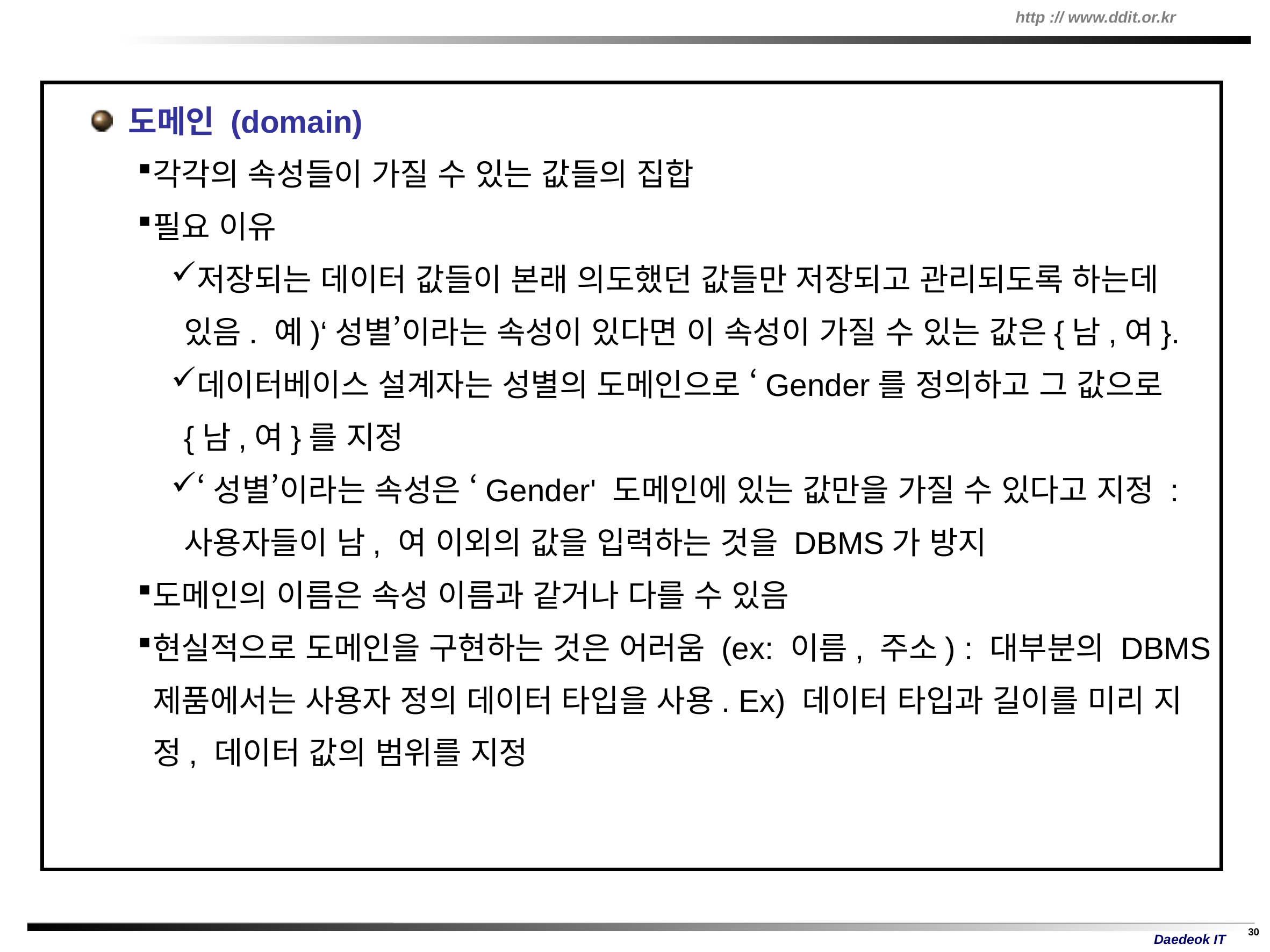

도메인 (domain)
각각의 속성들이 가질 수 있는 값들의 집합
필요 이유
저장되는 데이터 값들이 본래 의도했던 값들만 저장되고 관리되도록 하는데 있음. 예)‘성별’이라는 속성이 있다면 이 속성이 가질 수 있는 값은{남,여}.
데이터베이스 설계자는 성별의 도메인으로 ‘Gender를 정의하고 그 값으로 {남,여}를 지정
‘성별’이라는 속성은 ‘Gender' 도메인에 있는 값만을 가질 수 있다고 지정 : 사용자들이 남, 여 이외의 값을 입력하는 것을 DBMS가 방지
도메인의 이름은 속성 이름과 같거나 다를 수 있음
현실적으로 도메인을 구현하는 것은 어러움 (ex: 이름, 주소) : 대부분의 DBMS 제품에서는 사용자 정의 데이터 타입을 사용. Ex) 데이터 타입과 길이를 미리 지정, 데이터 값의 범위를 지정